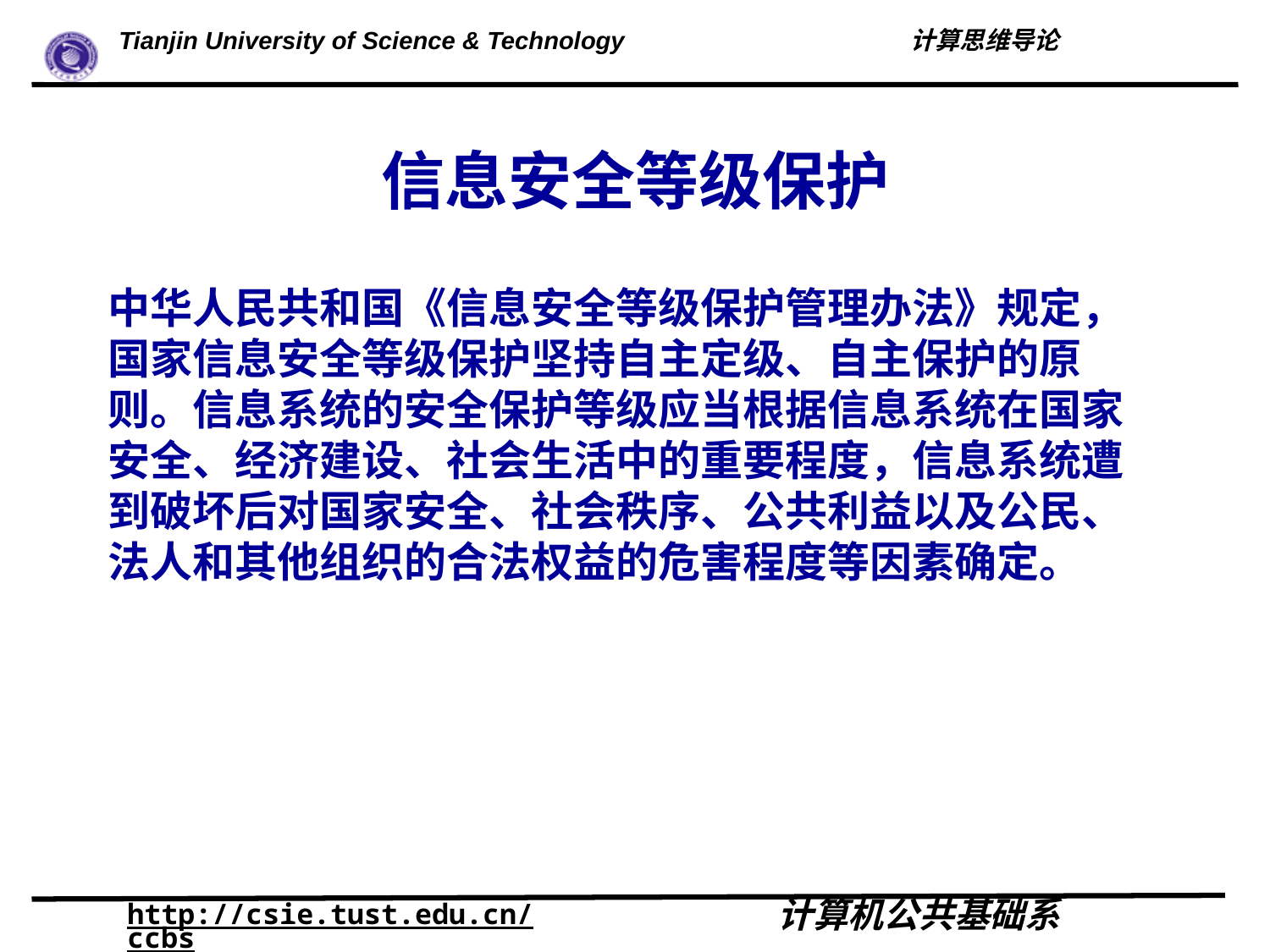

# 信息安全等级保护
中华人民共和国《信息安全等级保护管理办法》规定，国家信息安全等级保护坚持自主定级、自主保护的原则。信息系统的安全保护等级应当根据信息系统在国家安全、经济建设、社会生活中的重要程度，信息系统遭到破坏后对国家安全、社会秩序、公共利益以及公民、法人和其他组织的合法权益的危害程度等因素确定。